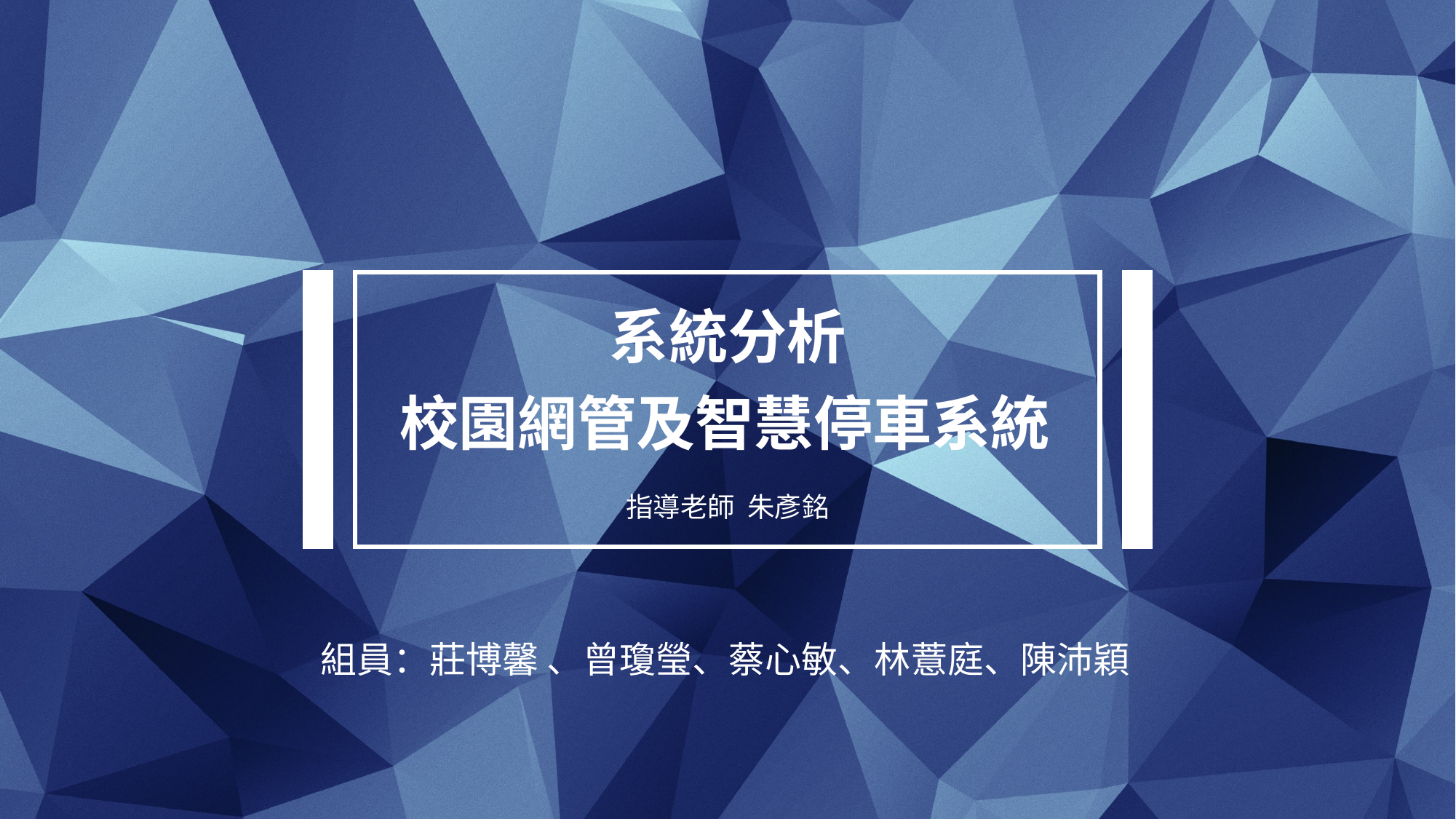

系統分析
校園網管及智慧停車系統
指導老師  朱彥銘
組員：莊博馨 、曾瓊瑩、蔡心敏、林薏庭、陳沛穎